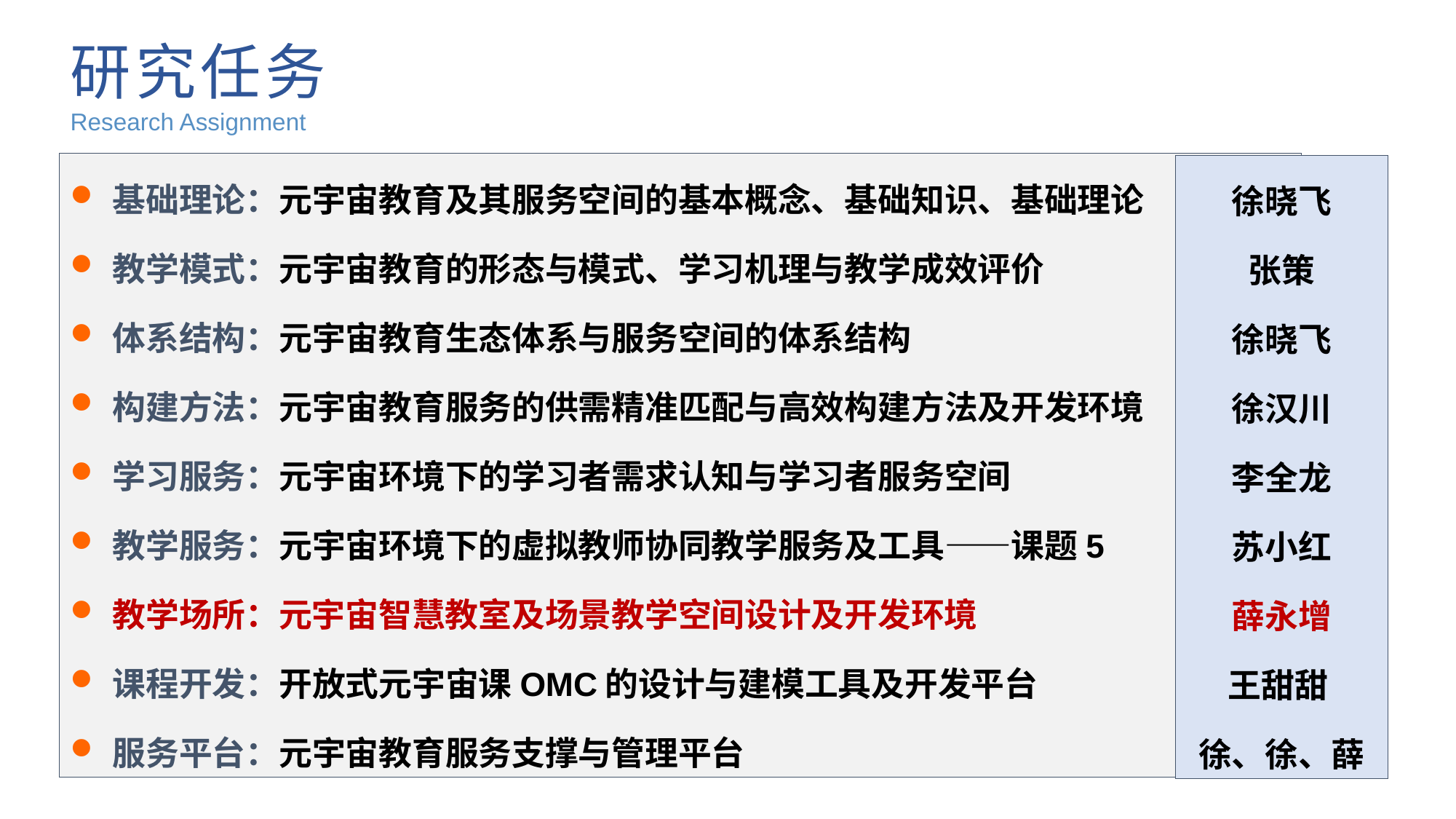

研究任务
Research Assignment
基础理论：元宇宙教育及其服务空间的基本概念、基础知识、基础理论
教学模式：元宇宙教育的形态与模式、学习机理与教学成效评价
体系结构：元宇宙教育生态体系与服务空间的体系结构
构建方法：元宇宙教育服务的供需精准匹配与高效构建方法及开发环境
学习服务：元宇宙环境下的学习者需求认知与学习者服务空间
教学服务：元宇宙环境下的虚拟教师协同教学服务及工具——课题5
教学场所：元宇宙智慧教室及场景教学空间设计及开发环境
课程开发：开放式元宇宙课OMC的设计与建模工具及开发平台
服务平台：元宇宙教育服务支撑与管理平台
徐晓飞
张策
徐晓飞
徐汉川
李全龙
苏小红
薛永增
王甜甜
徐、徐、薛